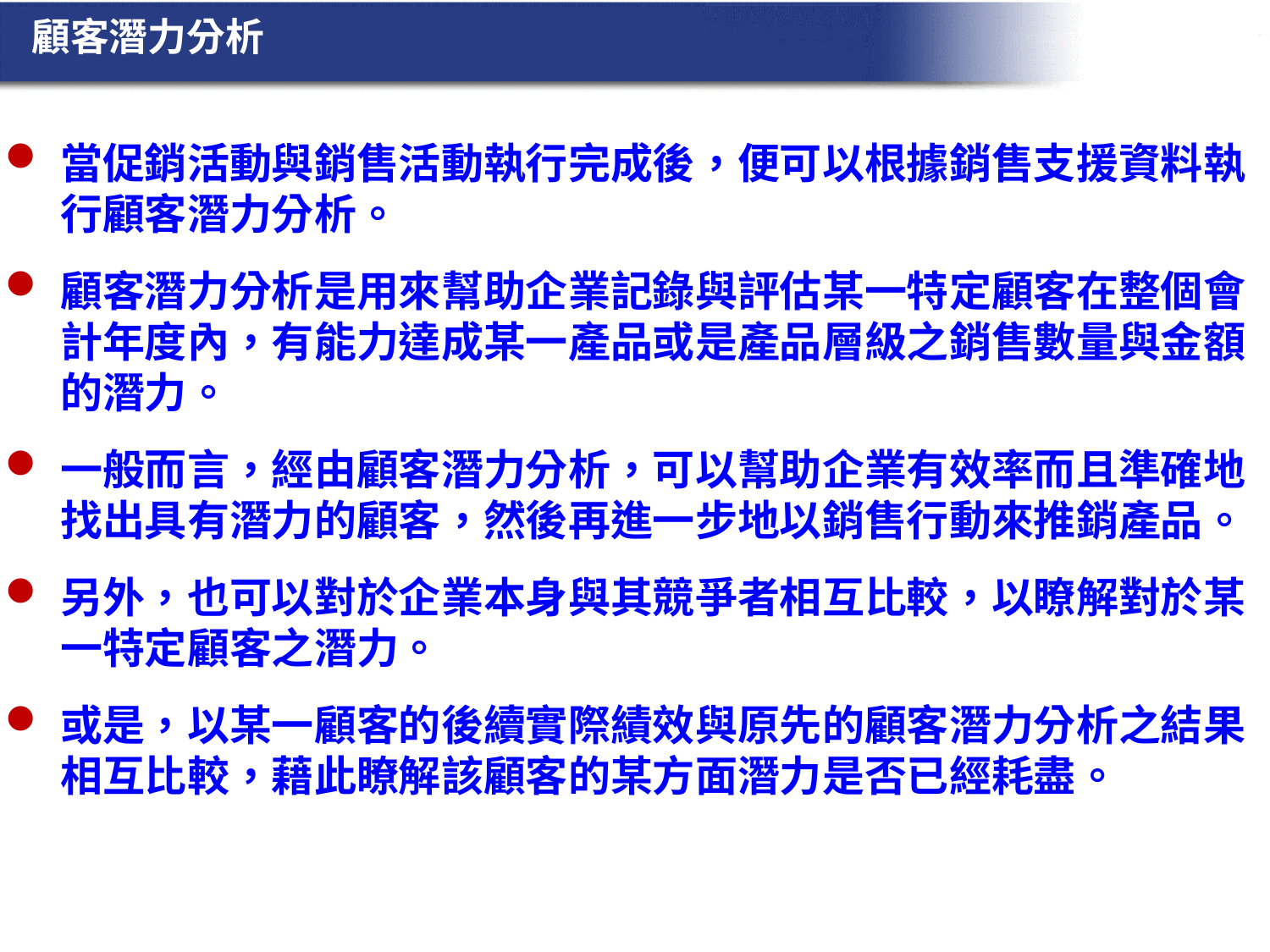

顧客潛力分析
當促銷活動與銷售活動執行完成後，便可以根據銷售支援資料執行顧客潛力分析。
顧客潛力分析是用來幫助企業記錄與評估某一特定顧客在整個會計年度內，有能力達成某一產品或是產品層級之銷售數量與金額的潛力。
一般而言，經由顧客潛力分析，可以幫助企業有效率而且準確地找出具有潛力的顧客，然後再進一步地以銷售行動來推銷產品。
另外，也可以對於企業本身與其競爭者相互比較，以瞭解對於某一特定顧客之潛力。
或是，以某一顧客的後續實際績效與原先的顧客潛力分析之結果相互比較，藉此瞭解該顧客的某方面潛力是否已經耗盡。